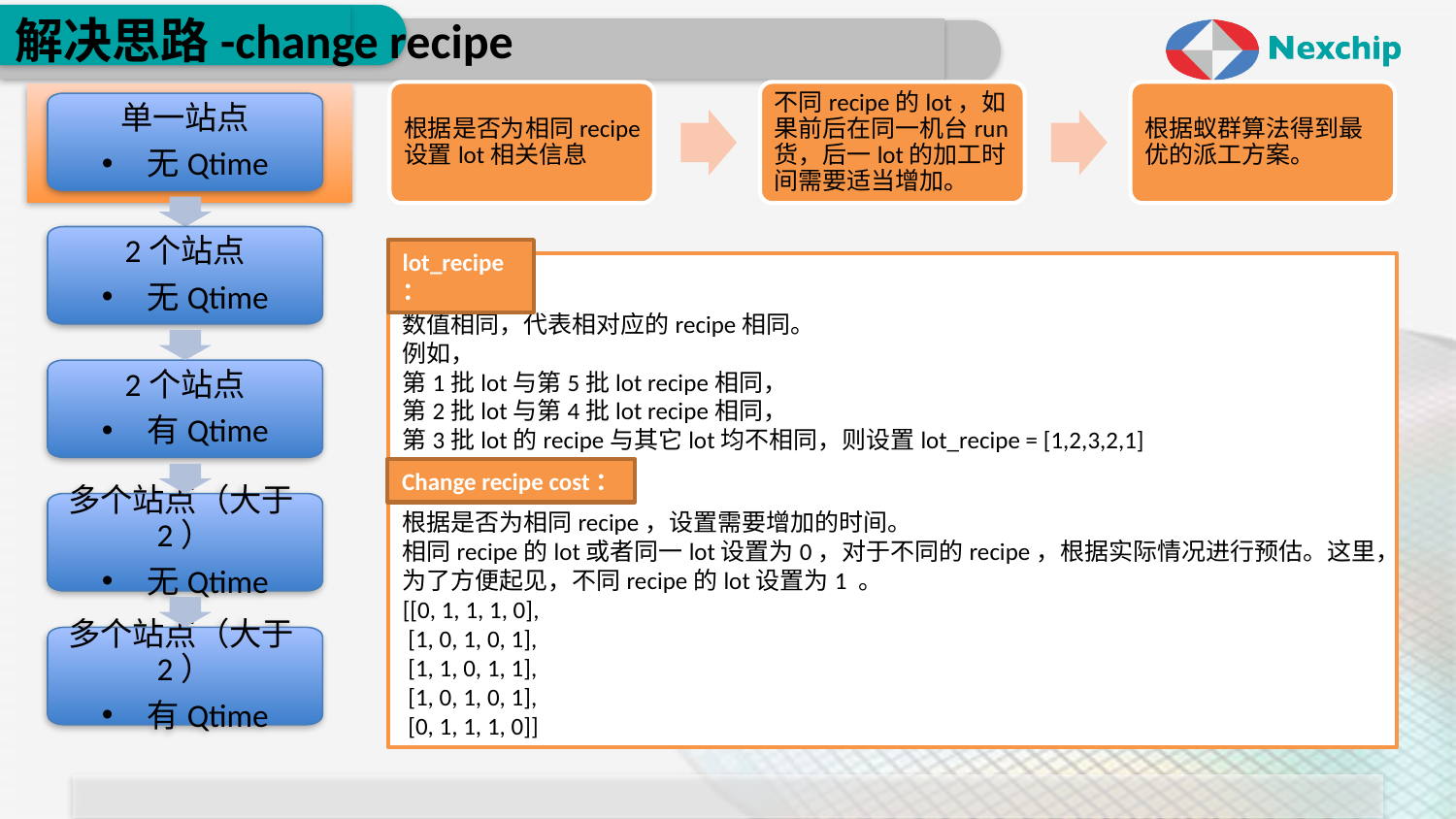

# 解决思路-change recipe
根据是否为相同recipe设置lot相关信息

不同recipe的lot，如果前后在同一机台run货，后一lot的加工时间需要适当增加。

根据蚁群算法得到最优的派工方案。

单一站点
无Qtime

2个站点
无Qtime

数值相同，代表相对应的recipe相同。
例如，
第1批lot与第5批lot recipe相同，
第2批lot与第4批lot recipe相同，
第3批lot的recipe与其它lot均不相同，则设置lot_recipe = [1,2,3,2,1]

根据是否为相同recipe，设置需要增加的时间。
相同recipe的lot或者同一lot设置为0，对于不同的recipe，根据实际情况进行预估。这里，为了方便起见，不同recipe的lot设置为1 。
[[0, 1, 1, 1, 0],
 [1, 0, 1, 0, 1],
 [1, 1, 0, 1, 1],
 [1, 0, 1, 0, 1],
 [0, 1, 1, 1, 0]]
lot_recipe：

2个站点
有Qtime

Change recipe cost：
多个站点（大于2）
无Qtime

多个站点（大于2）
有Qtime